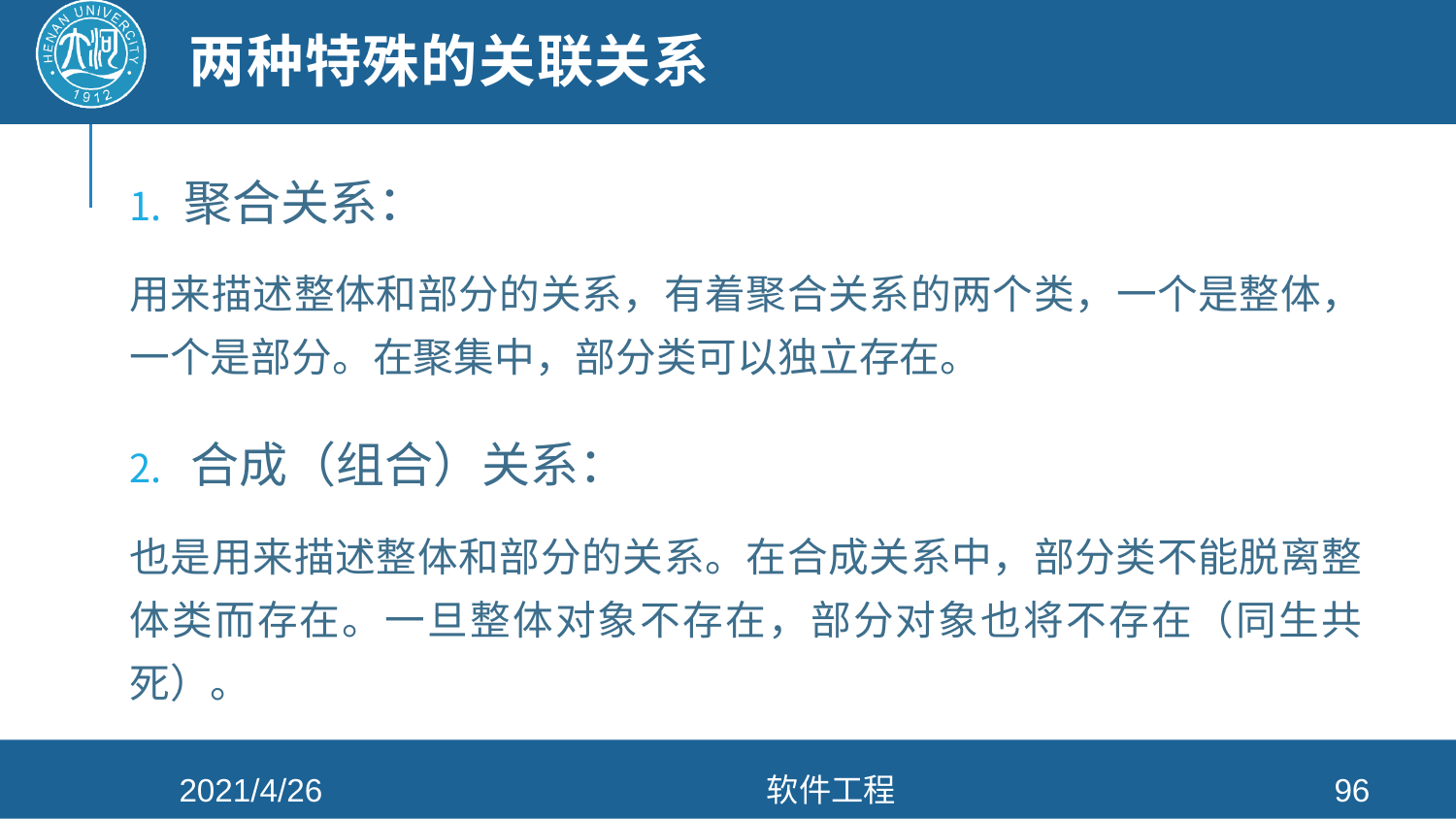

# 两种特殊的关联关系
聚合关系：
用来描述整体和部分的关系，有着聚合关系的两个类，一个是整体，一个是部分。在聚集中，部分类可以独立存在。
合成（组合）关系：
也是用来描述整体和部分的关系。在合成关系中，部分类不能脱离整体类而存在。一旦整体对象不存在，部分对象也将不存在（同生共死）。
2021/4/26
软件工程
96